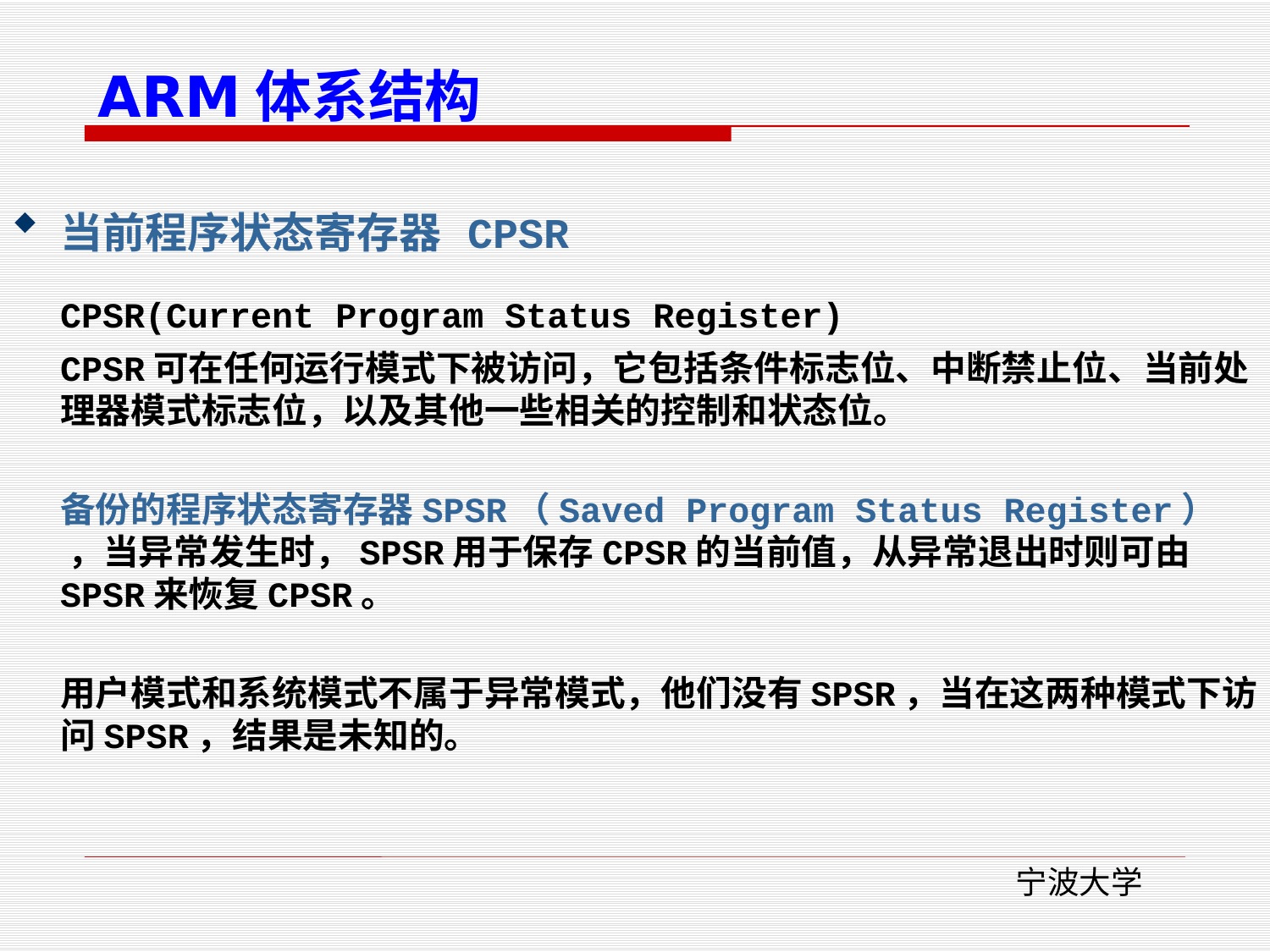

ARM体系结构
当前程序状态寄存器 CPSR
	CPSR(Current Program Status Register)
	CPSR可在任何运行模式下被访问，它包括条件标志位、中断禁止位、当前处理器模式标志位，以及其他一些相关的控制和状态位。

	备份的程序状态寄存器SPSR（Saved Program Status Register） ，当异常发生时，SPSR用于保存CPSR的当前值，从异常退出时则可由SPSR来恢复CPSR。

	用户模式和系统模式不属于异常模式，他们没有SPSR，当在这两种模式下访问SPSR，结果是未知的。